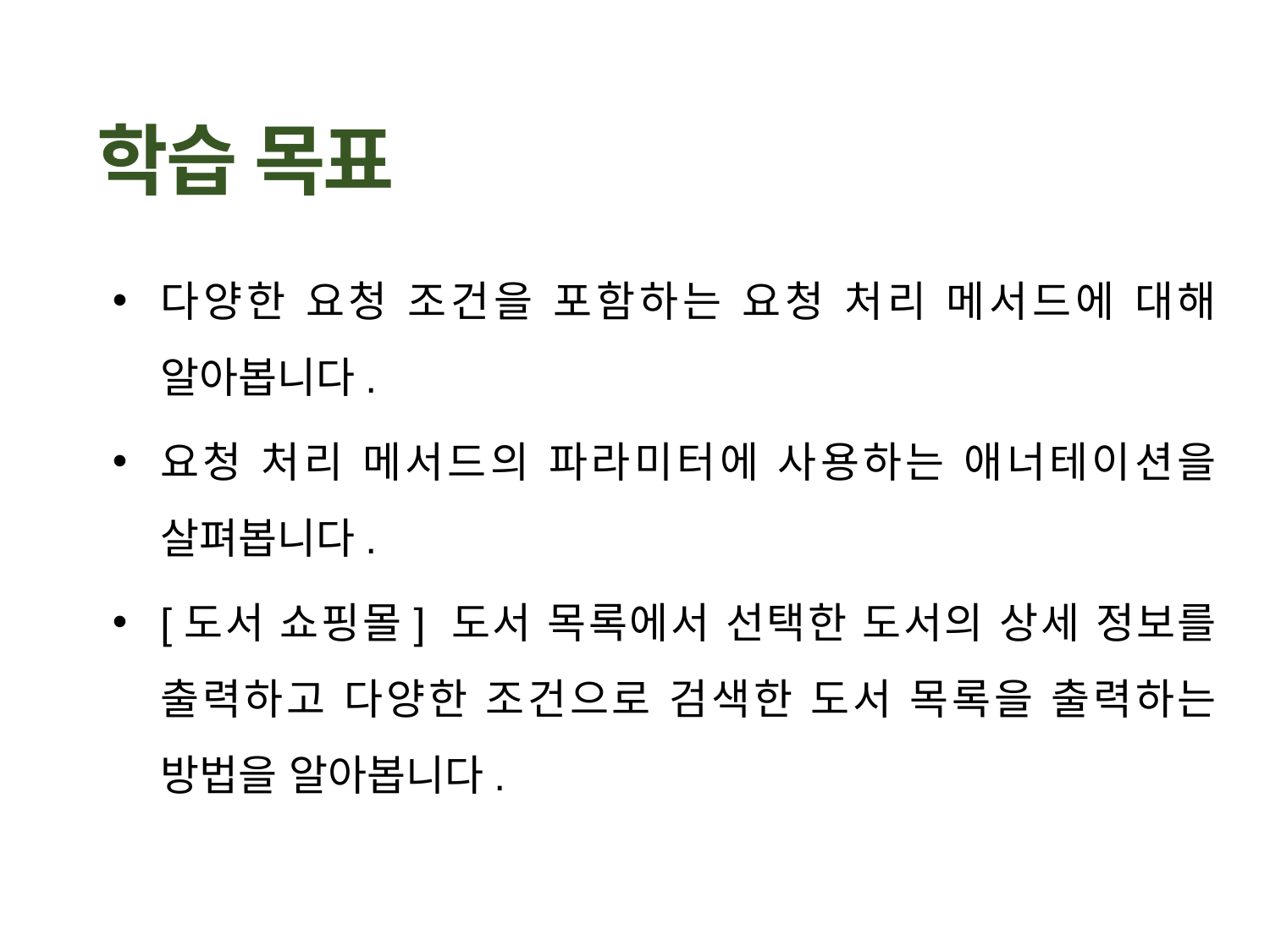

다양한 요청 조건을 포함하는 요청 처리 메서드에 대해 알아봅니다.
요청 처리 메서드의 파라미터에 사용하는 애너테이션을 살펴봅니다.
[도서 쇼핑몰] 도서 목록에서 선택한 도서의 상세 정보를 출력하고 다양한 조건으로 검색한 도서 목록을 출력하는 방법을 알아봅니다.